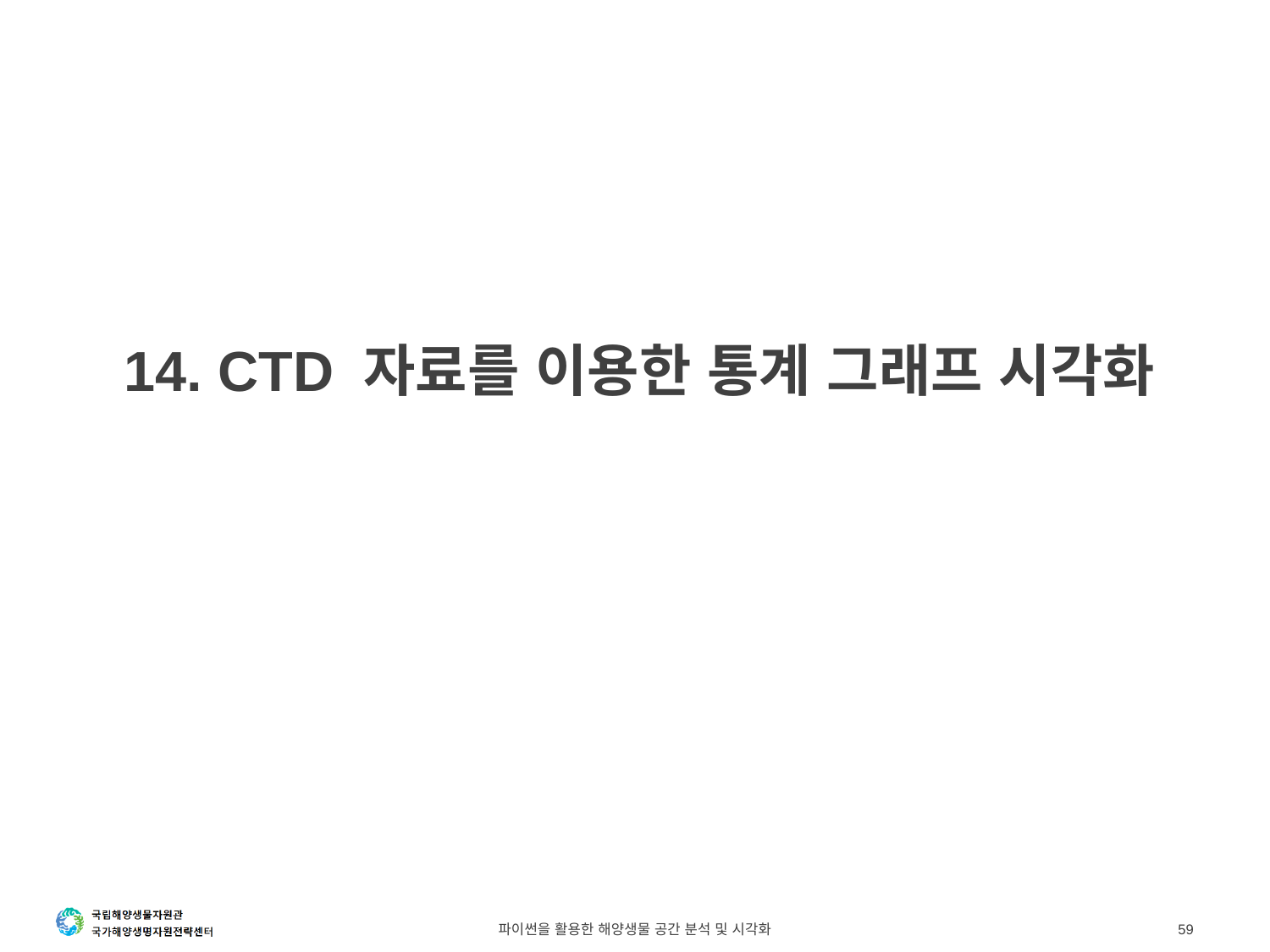

# 14. CTD 자료를 이용한 통계 그래프 시각화
파이썬을 활용한 해양생물 공간 분석 및 시각화
59